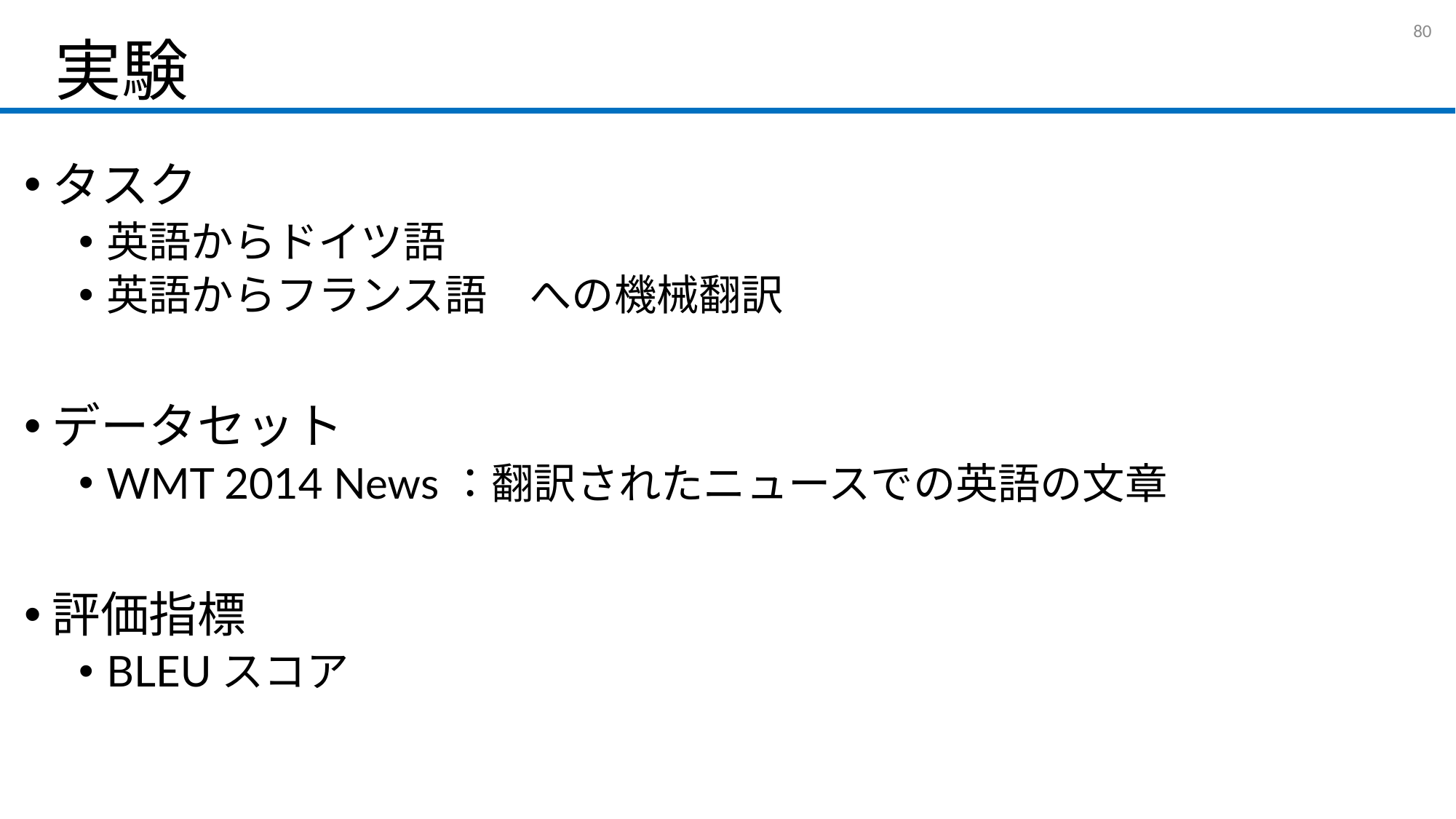

# 実験
80
タスク
英語からドイツ語
英語からフランス語　への機械翻訳

データセット
WMT 2014 News：翻訳されたニュースでの英語の文章

評価指標
BLEUスコア